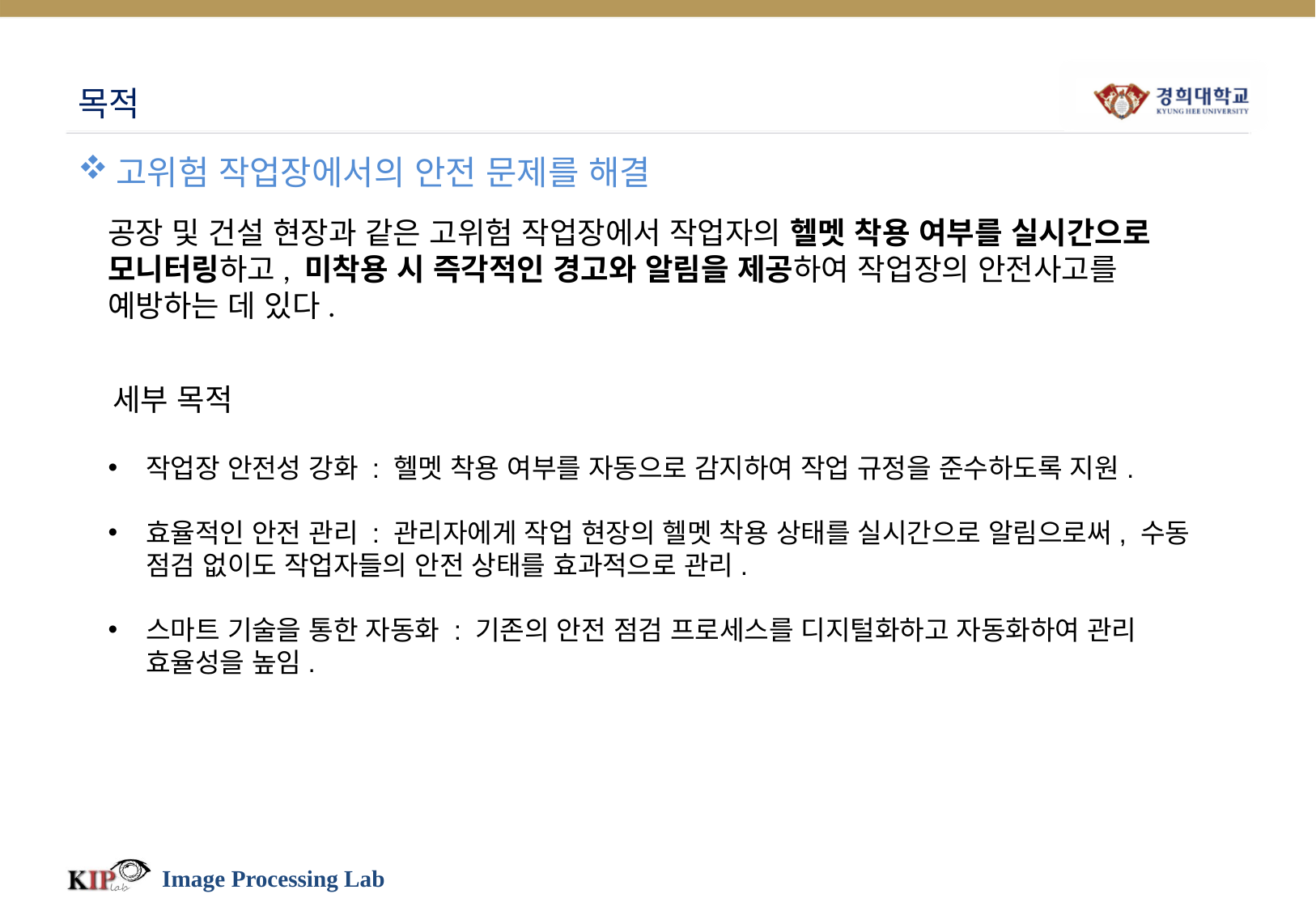

# 목적
고위험 작업장에서의 안전 문제를 해결
공장 및 건설 현장과 같은 고위험 작업장에서 작업자의 헬멧 착용 여부를 실시간으로 모니터링하고, 미착용 시 즉각적인 경고와 알림을 제공하여 작업장의 안전사고를 예방하는 데 있다.
세부 목적
작업장 안전성 강화 : 헬멧 착용 여부를 자동으로 감지하여 작업 규정을 준수하도록 지원.

효율적인 안전 관리 : 관리자에게 작업 현장의 헬멧 착용 상태를 실시간으로 알림으로써, 수동 점검 없이도 작업자들의 안전 상태를 효과적으로 관리.

스마트 기술을 통한 자동화 : 기존의 안전 점검 프로세스를 디지털화하고 자동화하여 관리 효율성을 높임.
Image Processing Lab